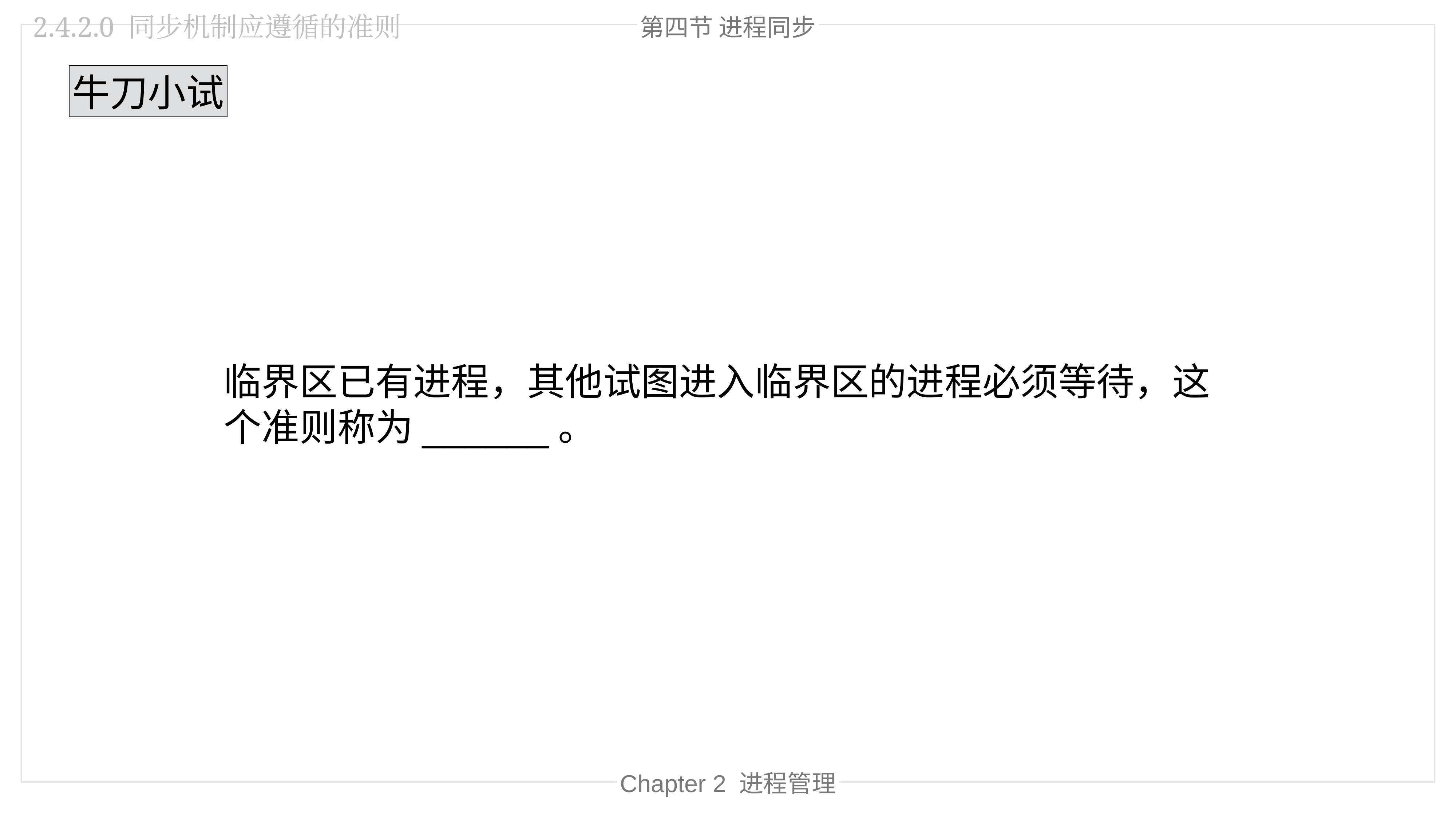

第四节 进程同步
2.4.2.0 同步机制应遵循的准则

牛刀小试
临界区已有进程，其他试图进入临界区的进程必须等待，这个准则称为______。
Chapter 2 进程管理